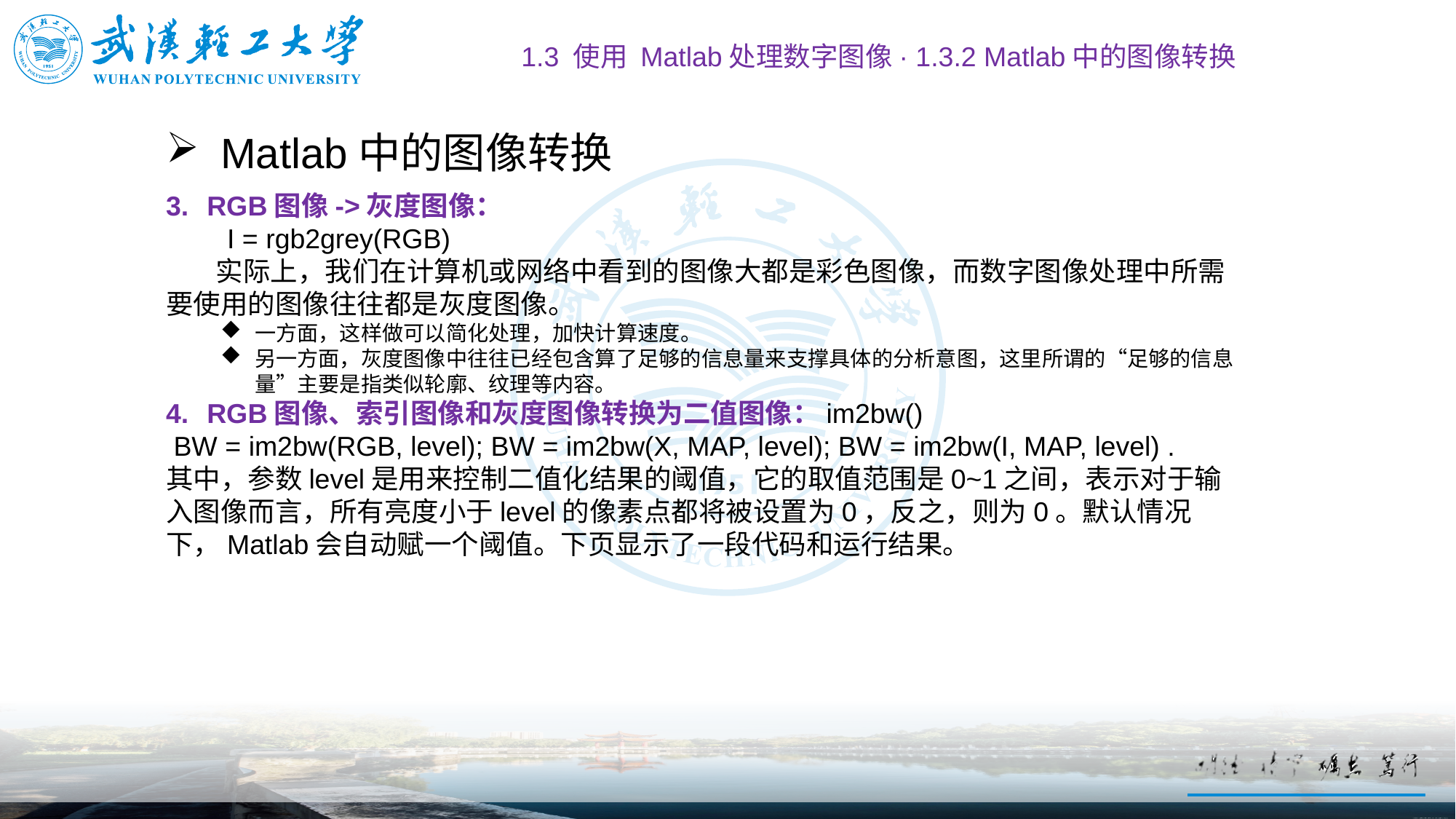

1.3 使用 Matlab处理数字图像· 1.3.2 Matlab中的图像转换
# Matlab中的图像转换
RGB图像->灰度图像：
        I = rgb2grey(RGB)
       实际上，我们在计算机或网络中看到的图像大都是彩色图像，而数字图像处理中所需要使用的图像往往都是灰度图像。
一方面，这样做可以简化处理，加快计算速度。
另一方面，灰度图像中往往已经包含算了足够的信息量来支撑具体的分析意图，这里所谓的“足够的信息量”主要是指类似轮廓、纹理等内容。
RGB图像、索引图像和灰度图像转换为二值图像：im2bw()
 BW = im2bw(RGB, level); BW = im2bw(X, MAP, level); BW = im2bw(I, MAP, level) .
其中，参数level是用来控制二值化结果的阈值，它的取值范围是0~1之间，表示对于输入图像而言，所有亮度小于level的像素点都将被设置为0，反之，则为0。默认情况下，Matlab会自动赋一个阈值。下页显示了一段代码和运行结果。